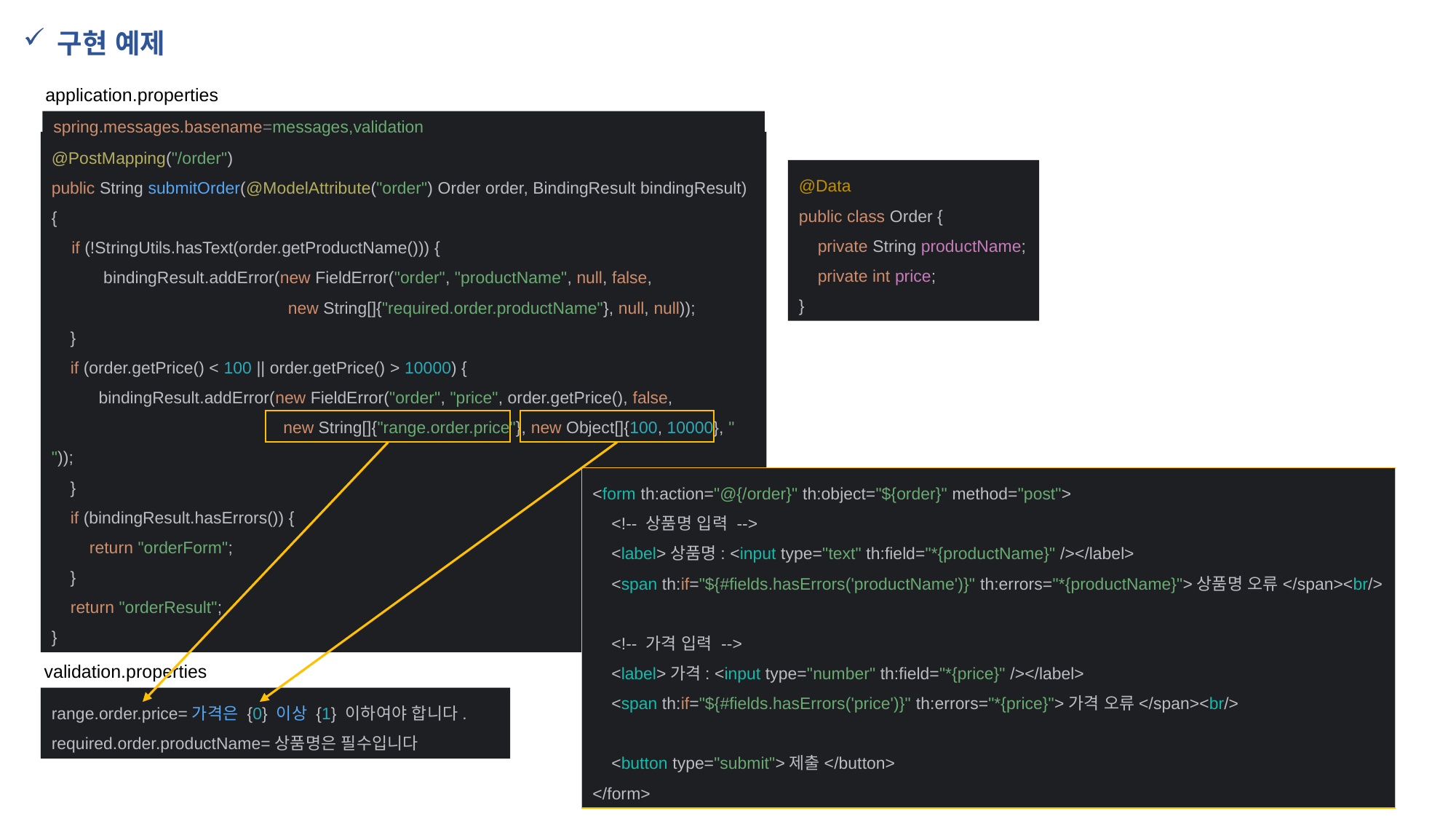

구현 예제
application.properties
spring.messages.basename=messages,validation
@PostMapping("/order")
public String submitOrder(@ModelAttribute("order") Order order, BindingResult bindingResult) {
  if (!StringUtils.hasText(order.getProductName())) {
           bindingResult.addError(new FieldError("order", "productName", null, false,
                                                  new String[]{"required.order.productName"}, null, null));
    }
    if (order.getPrice() < 100 || order.getPrice() > 10000) {
          bindingResult.addError(new FieldError("order", "price", order.getPrice(), false,
                                                 new String[]{"range.order.price"}, new Object[]{100, 10000}, " "));
    }
    if (bindingResult.hasErrors()) {
        return "orderForm";
    }
    return "orderResult";
}
@Data
public class Order {
    private String productName;
    private int price;
}

<form th:action="@{/order}" th:object="${order}" method="post">
    <!-- 상품명 입력 -->
    <label>상품명: <input type="text" th:field="*{productName}" /></label>
    <span th:if="${#fields.hasErrors('productName')}" th:errors="*{productName}">상품명 오류</span><br/>
    <!-- 가격 입력 -->
    <label>가격: <input type="number" th:field="*{price}" /></label>
    <span th:if="${#fields.hasErrors('price')}" th:errors="*{price}">가격 오류</span><br/>
    <button type="submit">제출</button>
</form>
validation.properties
range.order.price=가격은 {0} 이상 {1} 이하여야 합니다.
required.order.productName=상품명은 필수입니다